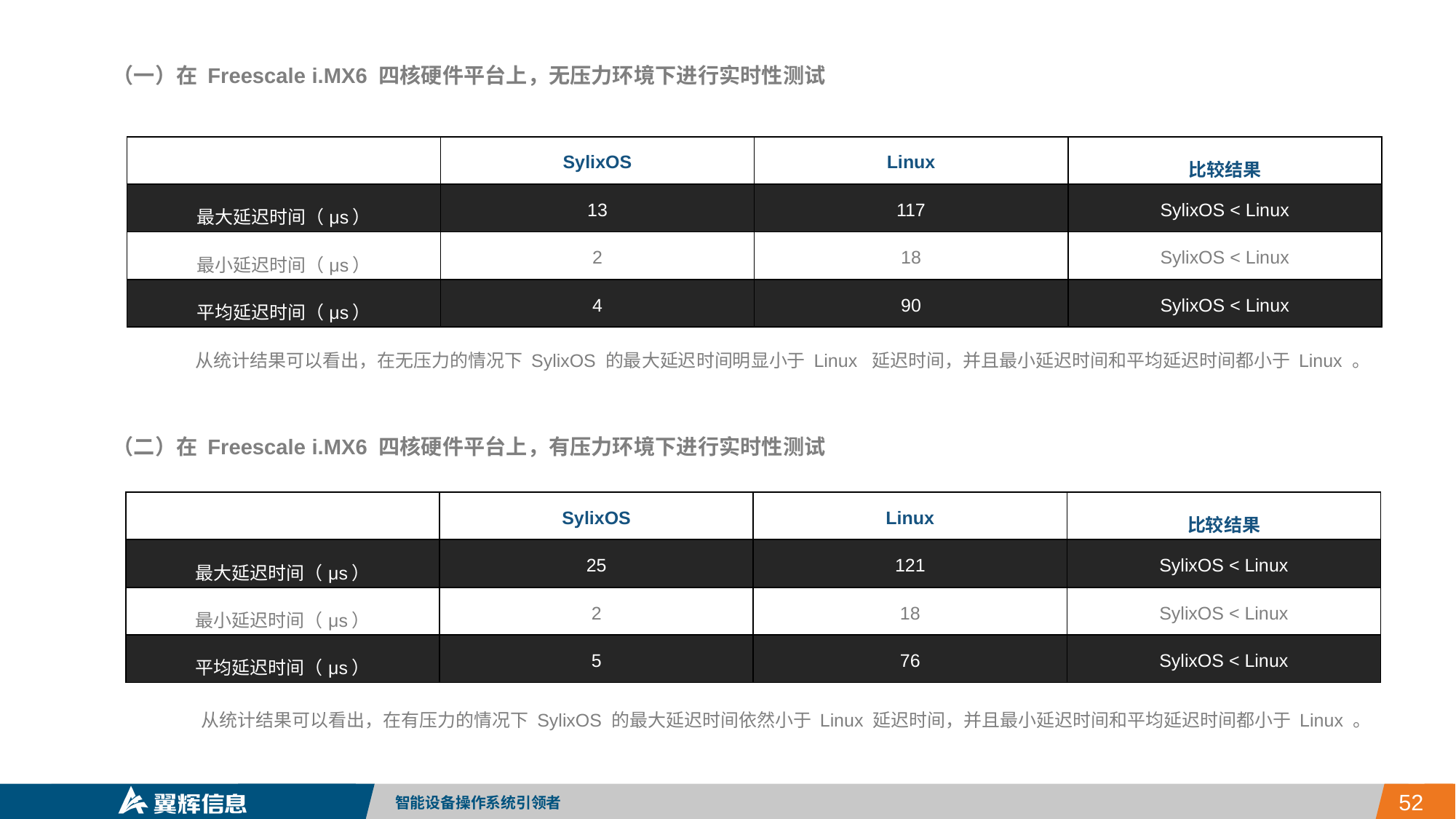

（一）在 Freescale i.MX6 四核硬件平台上，无压力环境下进行实时性测试
|  | SylixOS | Linux | 比较结果 |
| --- | --- | --- | --- |
| 最大延迟时间（μs） | 13 | 117 | SylixOS < Linux |
| 最小延迟时间（μs） | 2 | 18 | SylixOS < Linux |
| 平均延迟时间（μs） | 4 | 90 | SylixOS < Linux |
       从统计结果可以看出，在无压力的情况下 SylixOS 的最大延迟时间明显小于 Linux  延迟时间，并且最小延迟时间和平均延迟时间都小于 Linux 。
（二）在 Freescale i.MX6 四核硬件平台上，有压力环境下进行实时性测试
|  | SylixOS | Linux | 比较结果 |
| --- | --- | --- | --- |
| 最大延迟时间（μs） | 25 | 121 | SylixOS < Linux |
| 最小延迟时间（μs） | 2 | 18 | SylixOS < Linux |
| 平均延迟时间（μs） | 5 | 76 | SylixOS < Linux |
        从统计结果可以看出，在有压力的情况下 SylixOS 的最大延迟时间依然小于 Linux 延迟时间，并且最小延迟时间和平均延迟时间都小于 Linux 。